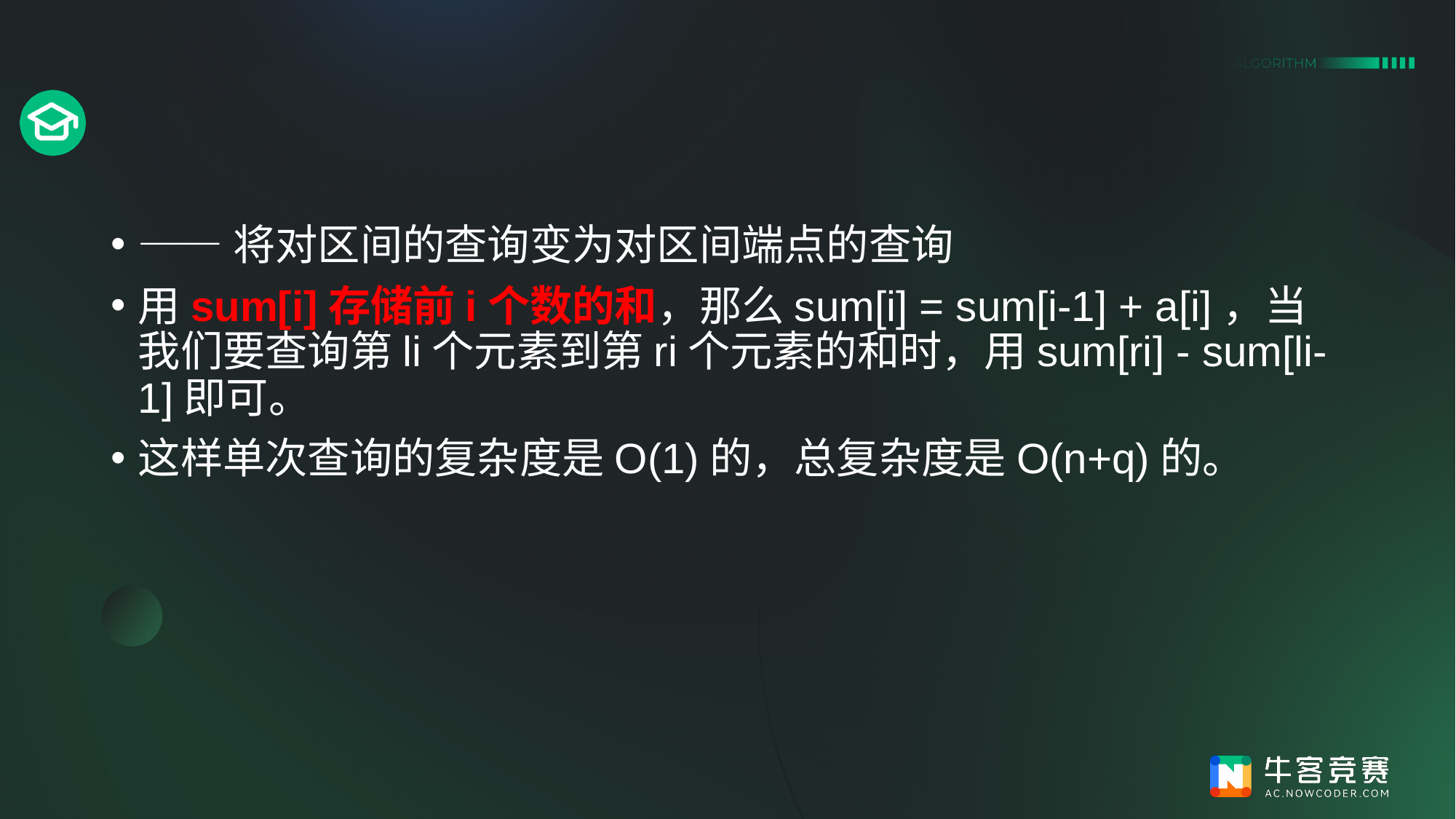

#
——将对区间的查询变为对区间端点的查询
用sum[i]存储前i个数的和，那么sum[i] = sum[i-1] + a[i]，当我们要查询第li个元素到第ri个元素的和时，用sum[ri] - sum[li-1]即可。
这样单次查询的复杂度是O(1)的，总复杂度是O(n+q)的。